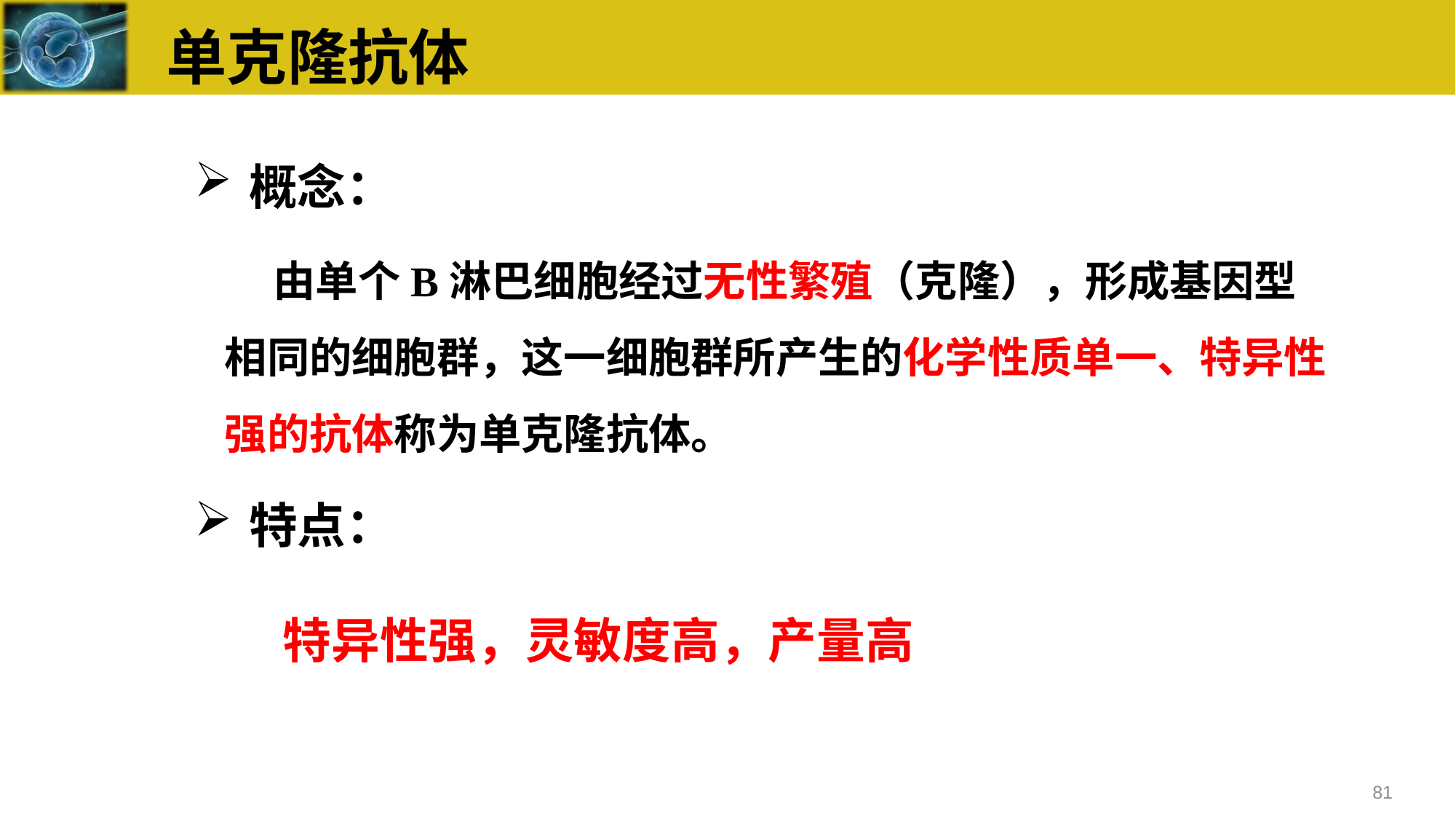

单克隆抗体
概念：
    由单个B淋巴细胞经过无性繁殖（克隆），形成基因型相同的细胞群，这一细胞群所产生的化学性质单一、特异性强的抗体称为单克隆抗体。
特点：
特异性强，灵敏度高，产量高
81